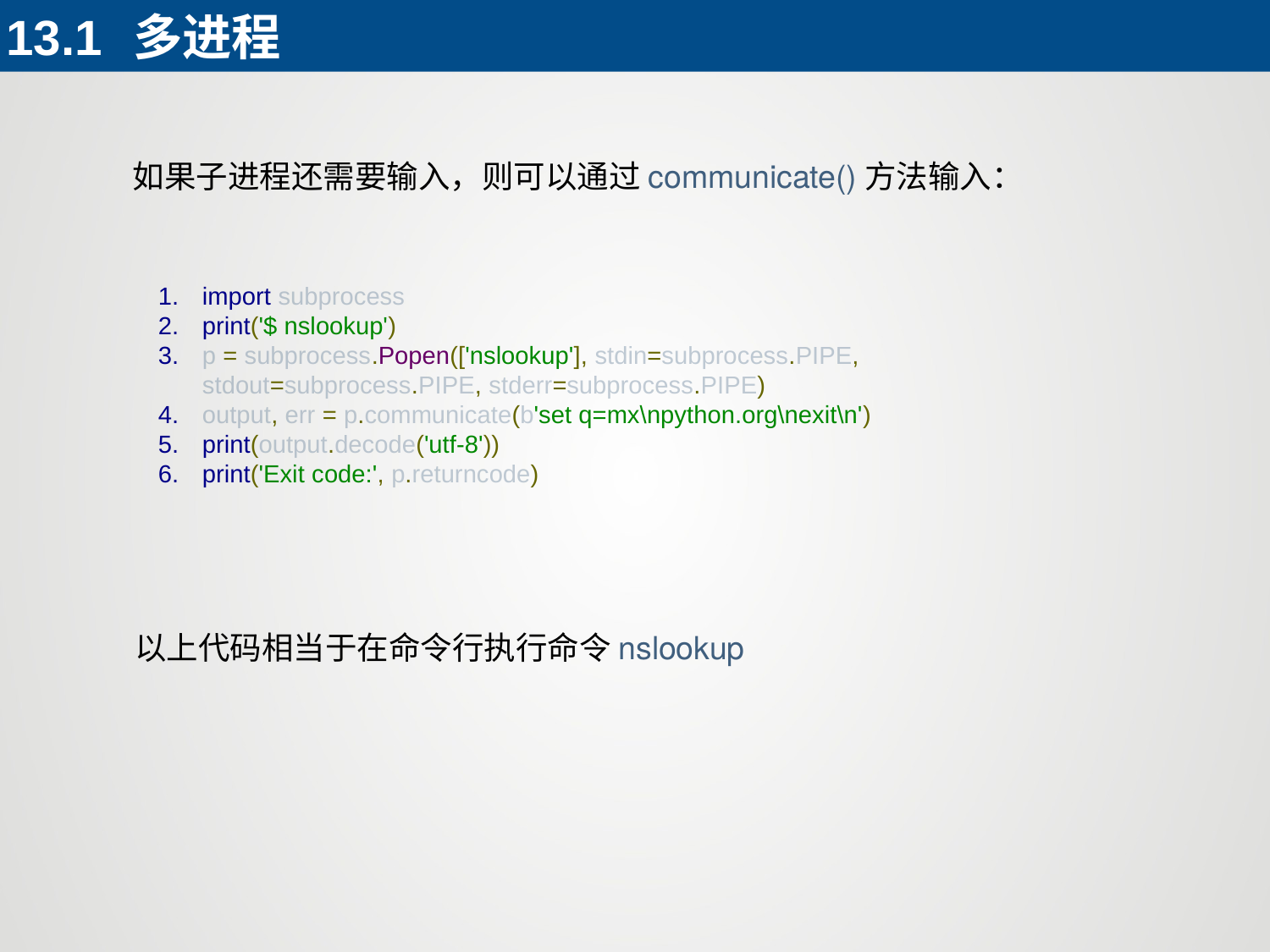

13.1	多进程
如果子进程还需要输入，则可以通过communicate()方法输入：
import subprocess
print('$ nslookup')
p = subprocess.Popen(['nslookup'], stdin=subprocess.PIPE, stdout=subprocess.PIPE, stderr=subprocess.PIPE)
output, err = p.communicate(b'set q=mx\npython.org\nexit\n')
print(output.decode('utf-8'))
print('Exit code:', p.returncode)
以上代码相当于在命令行执行命令nslookup